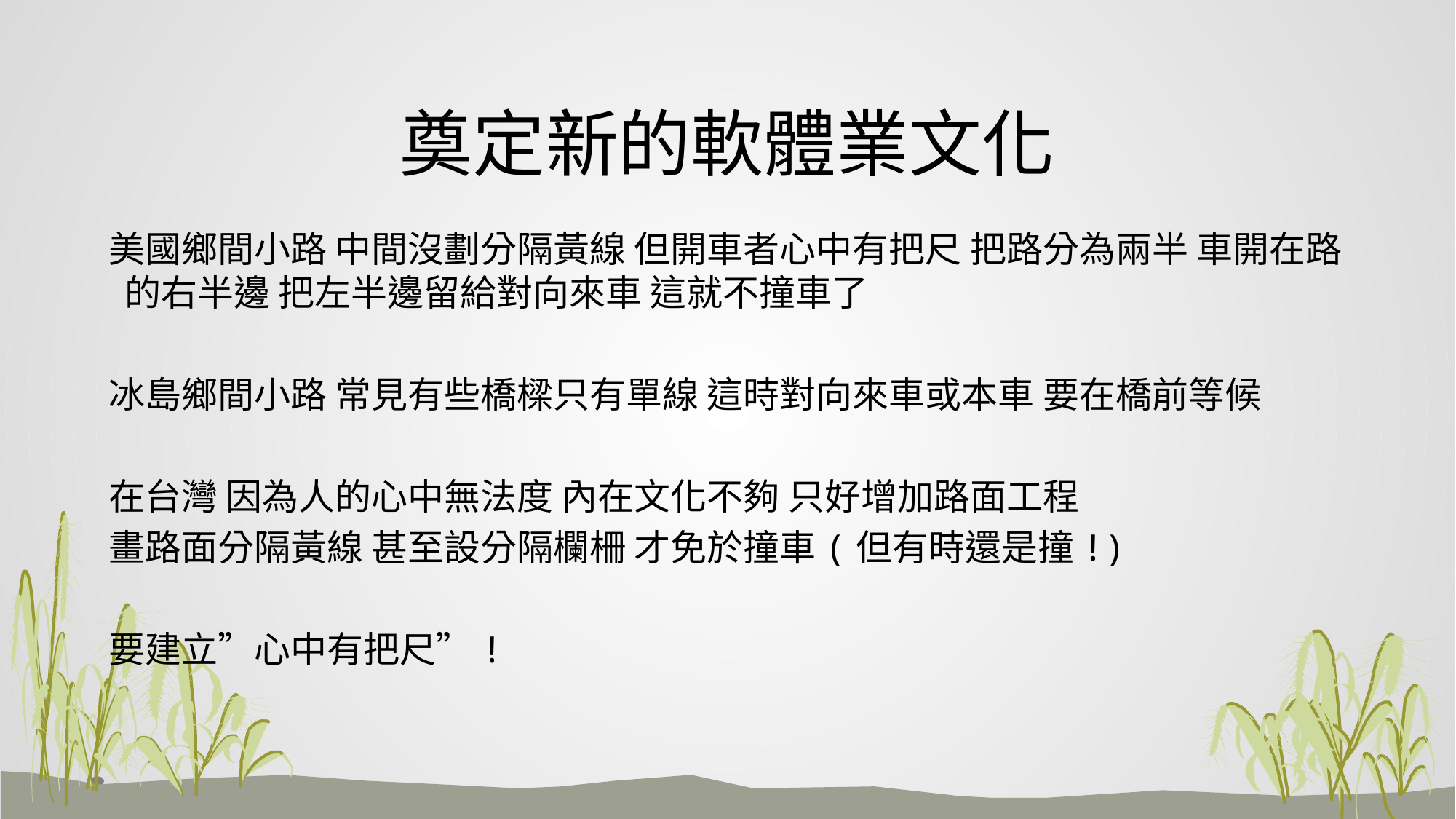

# 奠定新的軟體業文化
  美國鄉間小路 中間沒劃分隔黃線 但開車者心中有把尺 把路分為兩半 車開在路的右半邊 把左半邊留給對向來車 這就不撞車了

  冰島鄉間小路 常見有些橋樑只有單線 這時對向來車或本車 要在橋前等候

  在台灣 因為人的心中無法度 內在文化不夠 只好增加路面工程
  畫路面分隔黃線 甚至設分隔欄柵 才免於撞車(但有時還是撞!)

  要建立”心中有把尺”!